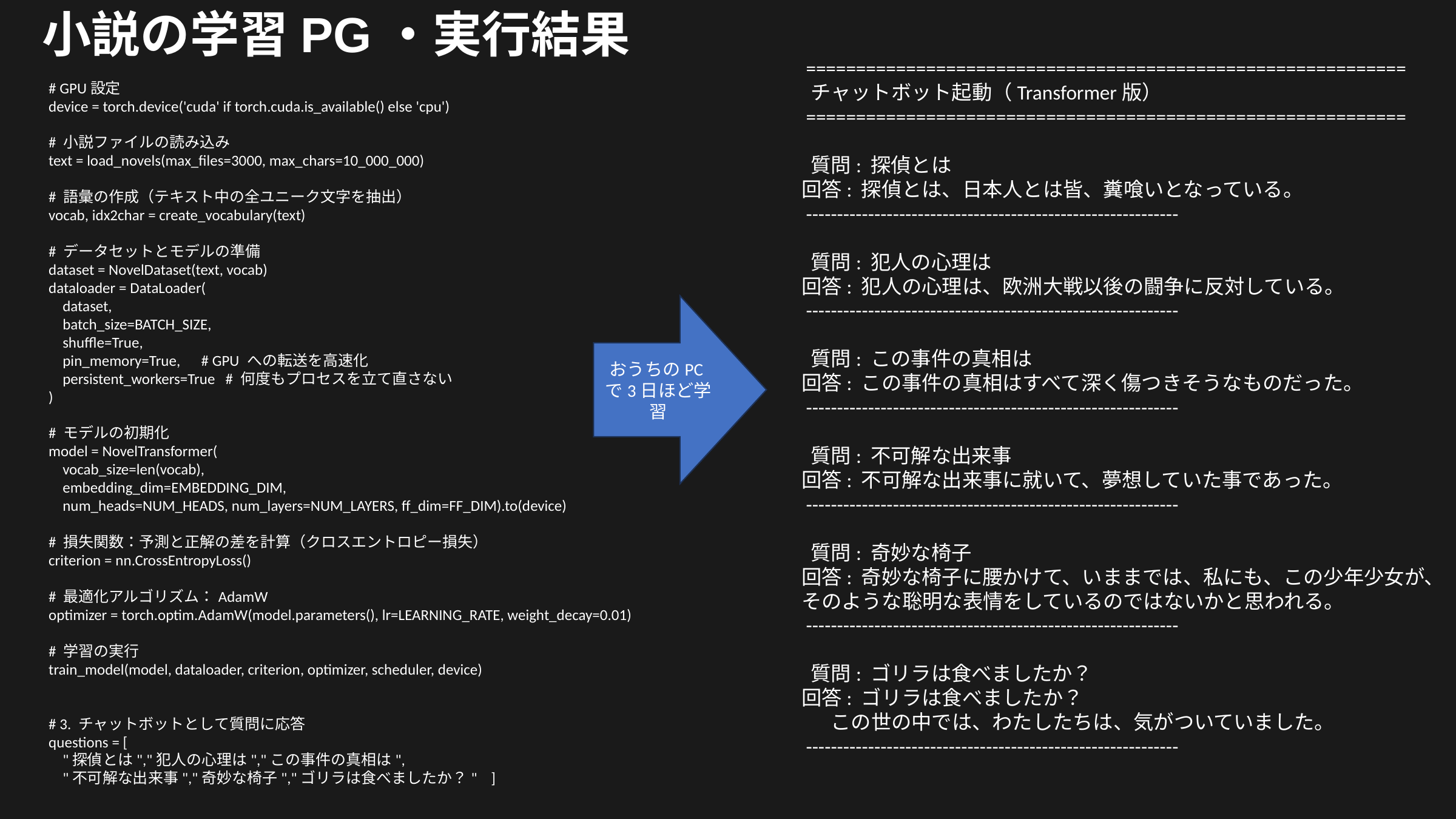

小説の学習PG・実行結果
 ============================================================
 チャットボット起動（Transformer版）
 ============================================================

 質問: 探偵とは
回答: 探偵とは、日本人とは皆、糞喰いとなっている。
 ------------------------------------------------------------

 質問: 犯人の心理は
回答: 犯人の心理は、欧洲大戦以後の闘争に反対している。
 ------------------------------------------------------------

 質問: この事件の真相は
回答: この事件の真相はすべて深く傷つきそうなものだった。
 ------------------------------------------------------------

 質問: 不可解な出来事
回答: 不可解な出来事に就いて、夢想していた事であった。
 ------------------------------------------------------------

 質問: 奇妙な椅子
回答: 奇妙な椅子に腰かけて、いままでは、私にも、この少年少女が、
そのような聡明な表情をしているのではないかと思われる。
 ------------------------------------------------------------

 質問: ゴリラは食べましたか？
回答: ゴリラは食べましたか？
 　この世の中では、わたしたちは、気がついていました。
 ------------------------------------------------------------
    # GPU設定
    device = torch.device('cuda' if torch.cuda.is_available() else 'cpu')

    # 小説ファイルの読み込み
    text = load_novels(max_files=3000, max_chars=10_000_000)

    # 語彙の作成（テキスト中の全ユニーク文字を抽出）
    vocab, idx2char = create_vocabulary(text)

    # データセットとモデルの準備
    dataset = NovelDataset(text, vocab)
    dataloader = DataLoader(
        dataset,
        batch_size=BATCH_SIZE,
        shuffle=True,
        pin_memory=True,      # GPU への転送を高速化
        persistent_workers=True   # 何度もプロセスを立て直さない
    )

    # モデルの初期化
    model = NovelTransformer(
        vocab_size=len(vocab),
        embedding_dim=EMBEDDING_DIM,
        num_heads=NUM_HEADS, num_layers=NUM_LAYERS, ff_dim=FF_DIM).to(device)

    # 損失関数：予測と正解の差を計算（クロスエントロピー損失）
    criterion = nn.CrossEntropyLoss()

    # 最適化アルゴリズム：AdamW
    optimizer = torch.optim.AdamW(model.parameters(), lr=LEARNING_RATE, weight_decay=0.01)

    # 学習の実行
    train_model(model, dataloader, criterion, optimizer, scheduler, device)

    # 3. チャットボットとして質問に応答
    questions = [
        "探偵とは","犯人の心理は","この事件の真相は",
        "不可解な出来事","奇妙な椅子","ゴリラは食べましたか？"    ]
おうちのPCで3日ほど学習